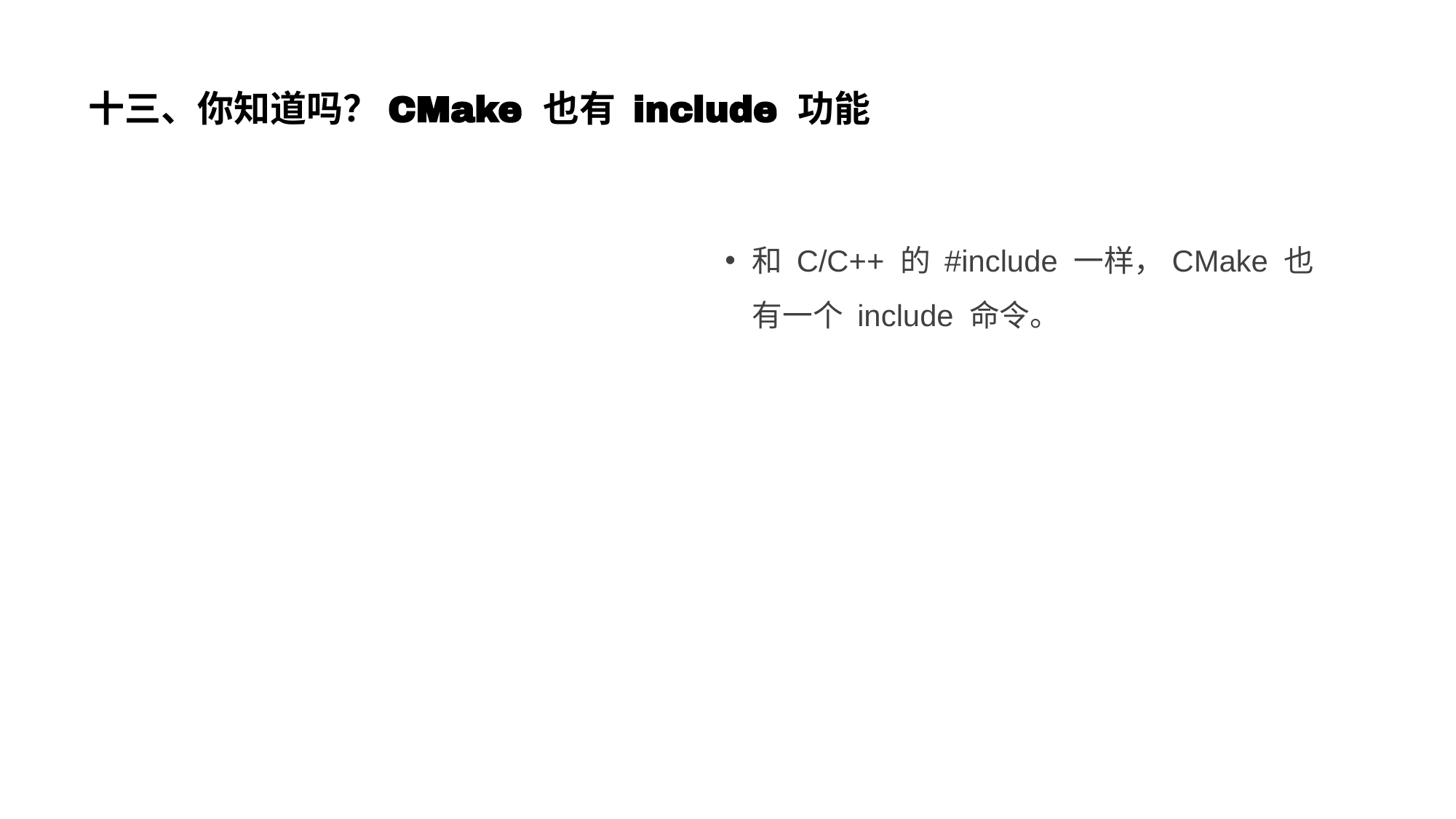

# 十三、你知道吗？CMake 也有 include 功能

和 C/C++ 的 #include 一样，CMake 也有一个 include 命令。